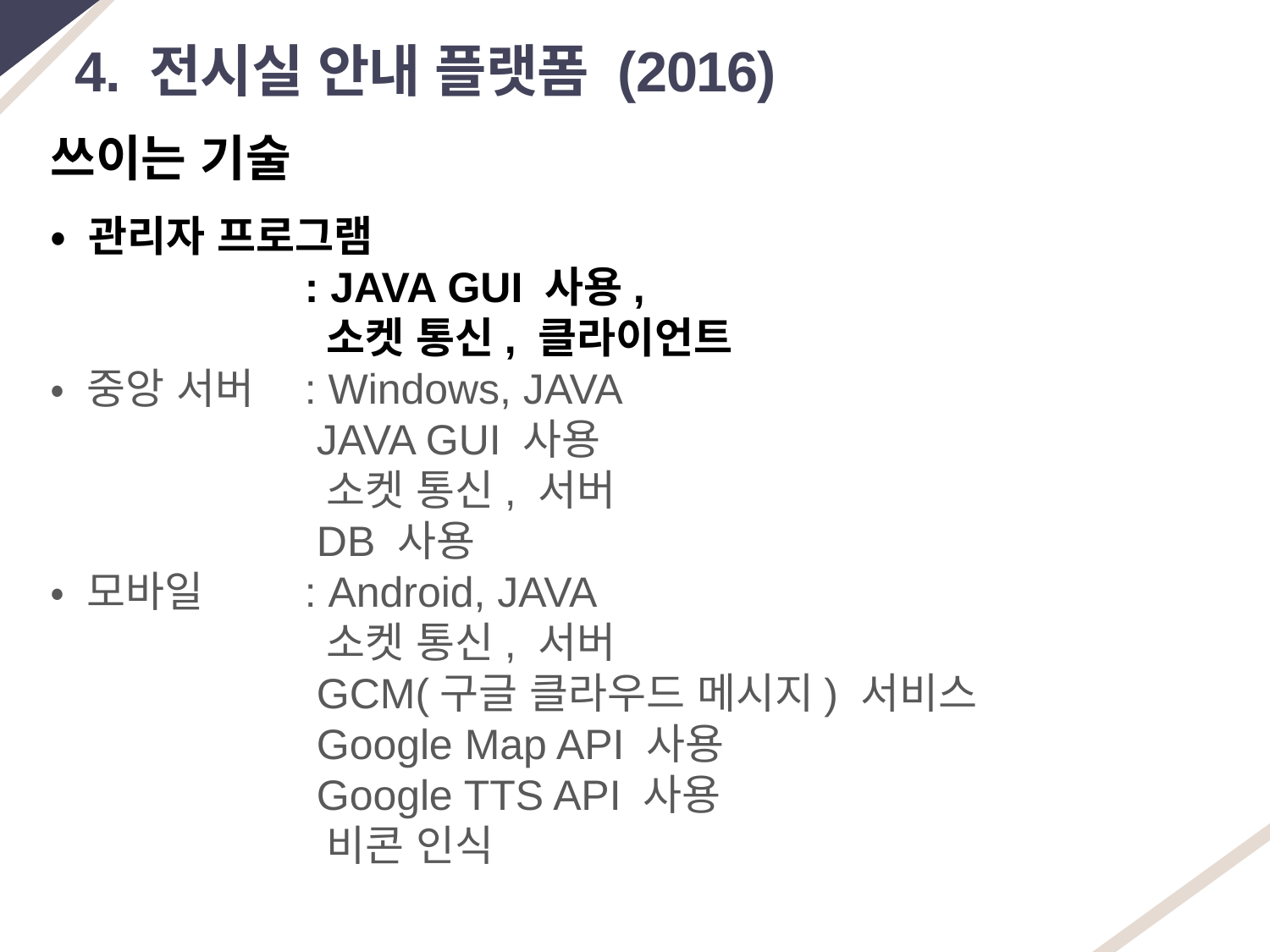

4. 전시실 안내 플랫폼 (2016)
쓰이는 기술

• 관리자 프로그램
	 	: JAVA GUI 사용,
 		 소켓 통신, 클라이언트
• 중앙 서버	: Windows, JAVA
		 JAVA GUI 사용
		 소켓 통신, 서버
		 DB 사용
• 모바일	: Android, JAVA
		 소켓 통신, 서버
		 GCM(구글 클라우드 메시지) 서비스
		 Google Map API 사용
		 Google TTS API 사용
		 비콘 인식